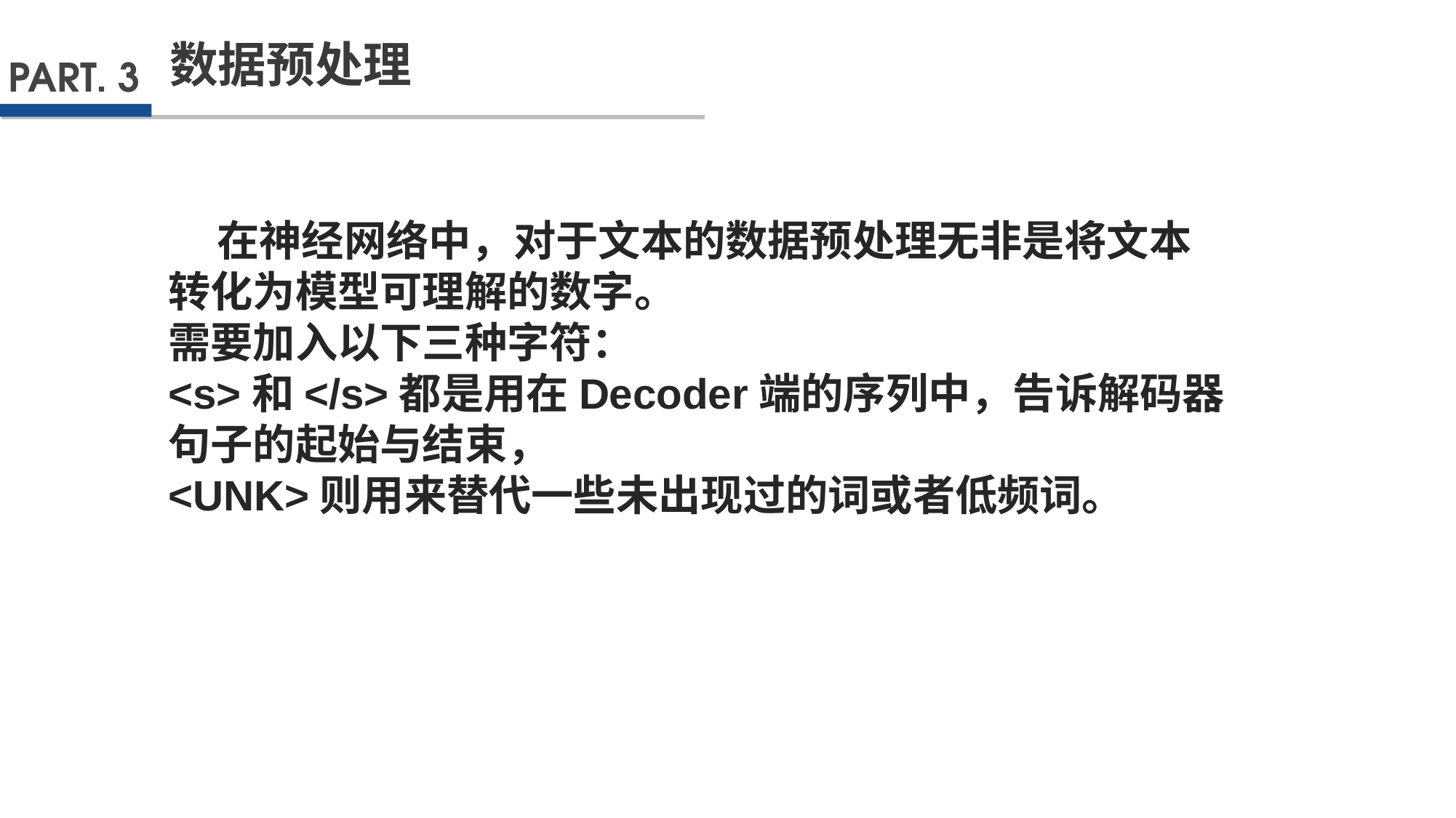

数据预处理

PART. 3

    在神经网络中，对于文本的数据预处理无非是将文本转化为模型可理解的数字。
需要加入以下三种字符：
<s>和</s>都是用在Decoder端的序列中，告诉解码器句子的起始与结束，
<UNK>则用来替代一些未出现过的词或者低频词。